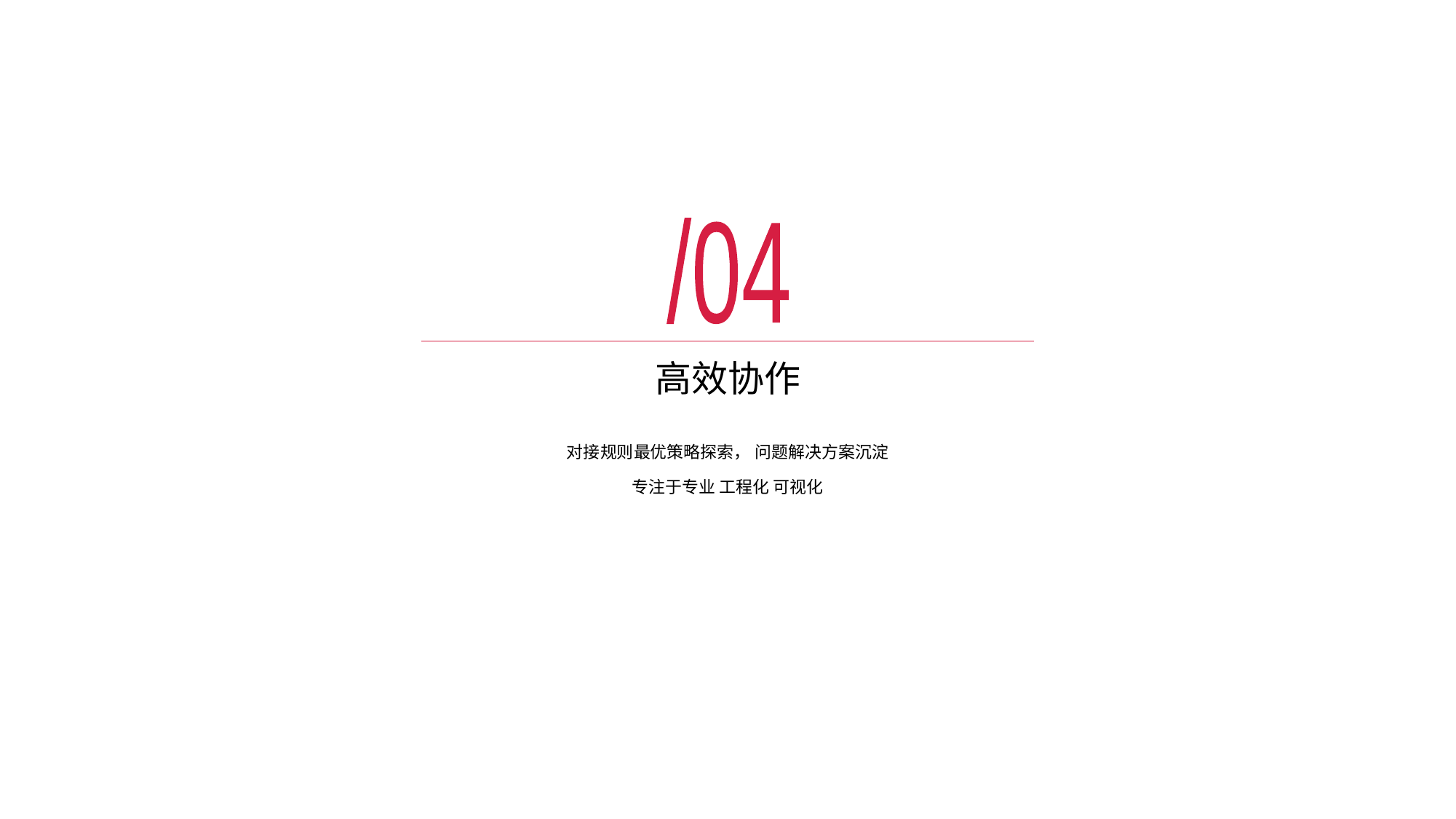

/04
# 高效协作
对接规则最优策略探索， 问题解决方案沉淀
专注于专业 工程化 可视化